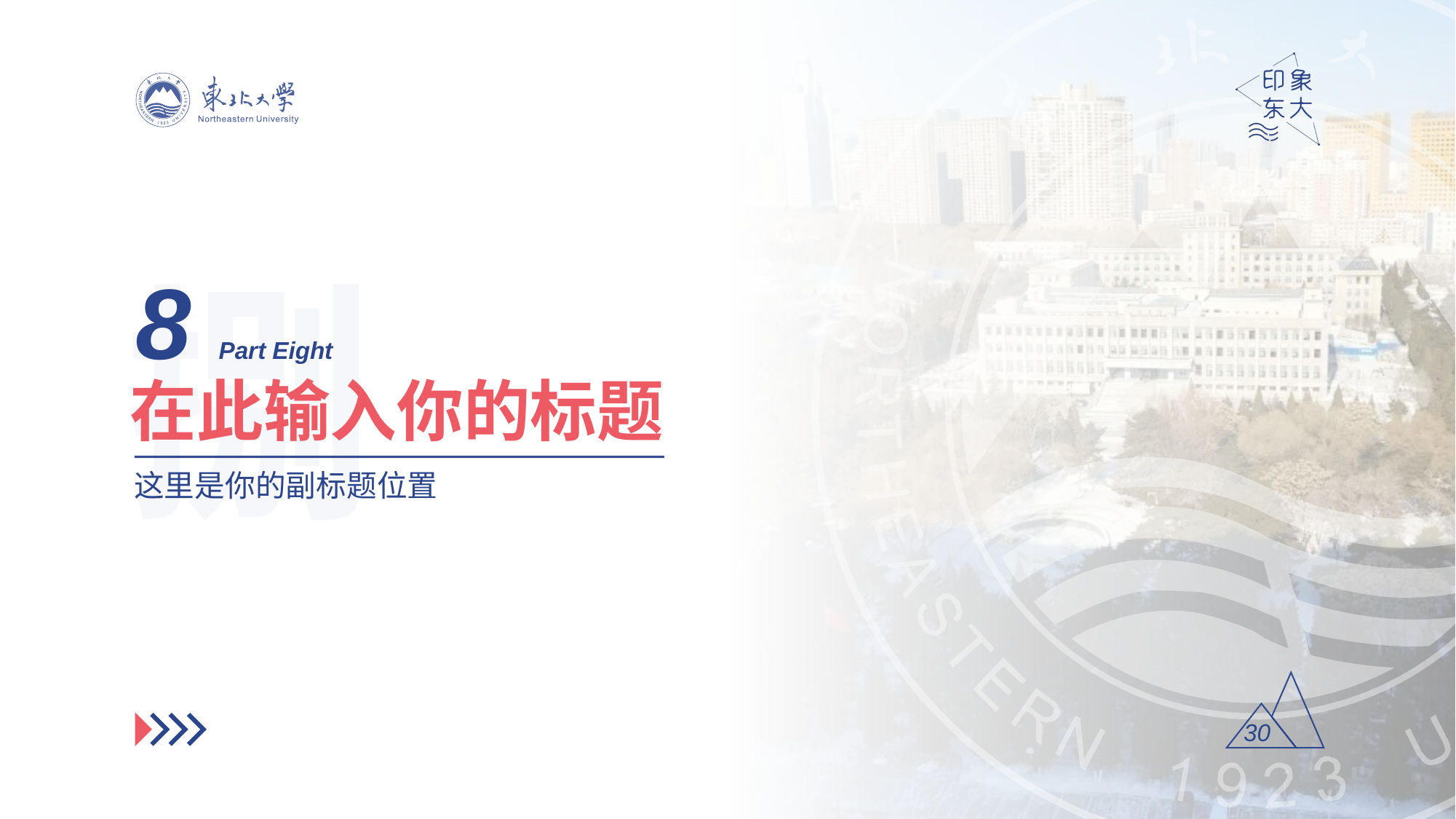

捌
8 Part Eight
在此输入你的标题
这里是你的副标题位置
30